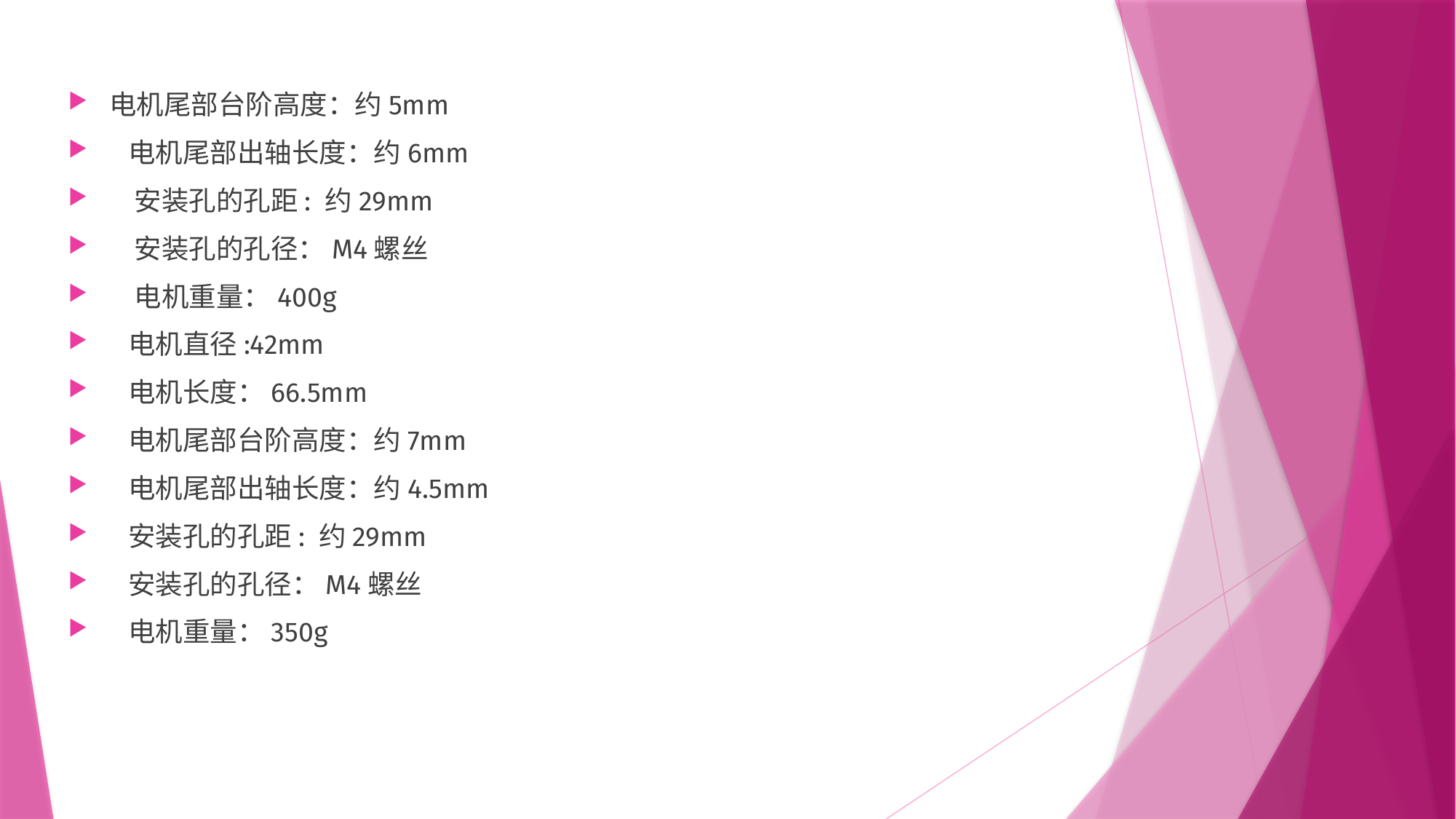

电机尾部台阶高度：约5mm
  电机尾部出轴长度：约6mm
   安装孔的孔距: 约29mm
   安装孔的孔径：M4螺丝
   电机重量：400g
  电机直径:42mm
  电机长度：66.5mm
  电机尾部台阶高度：约7mm
  电机尾部出轴长度：约4.5mm
  安装孔的孔距: 约29mm
  安装孔的孔径：M4螺丝
  电机重量：350g